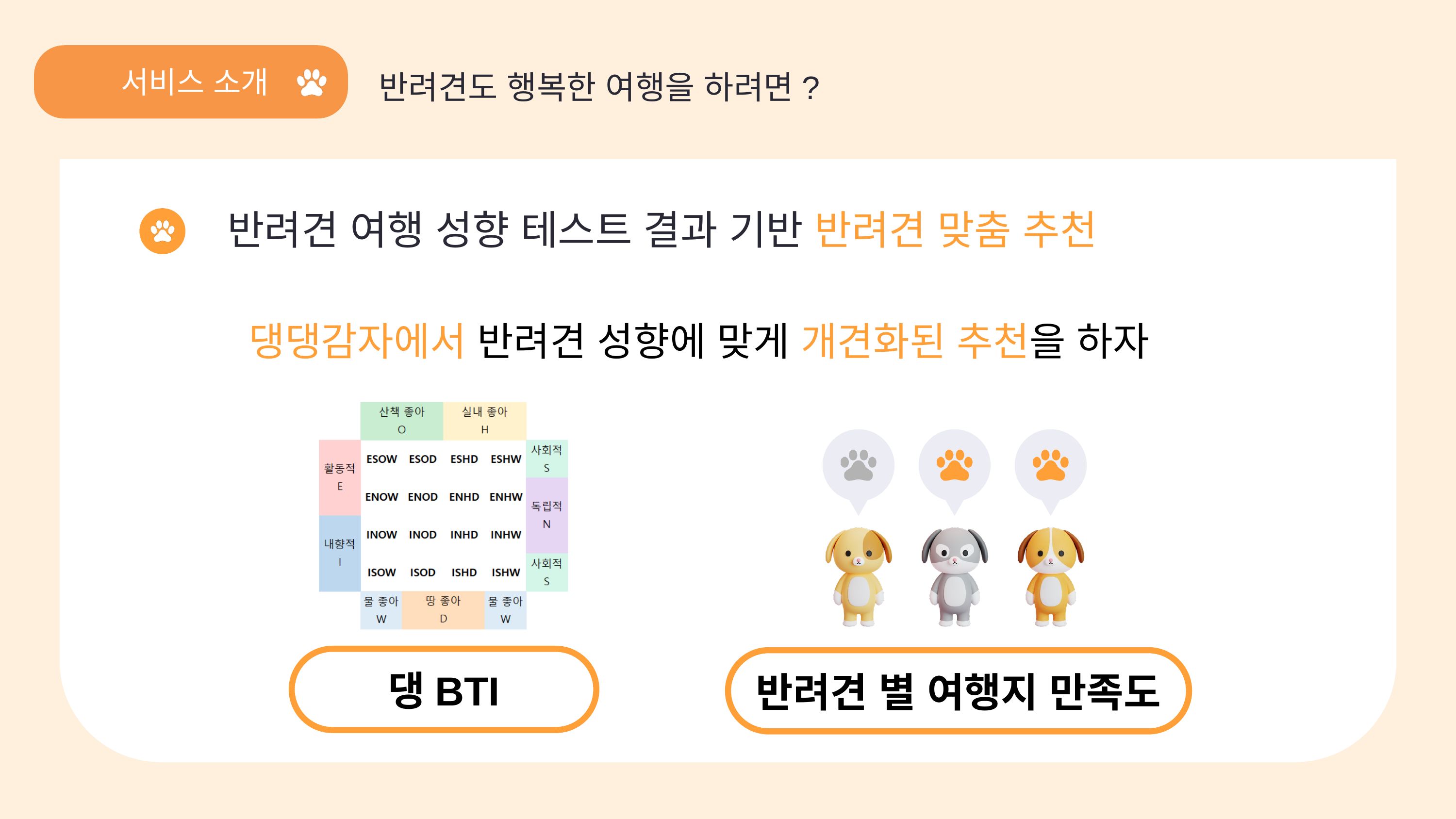

서비스 소개
팀원

반려견도 행복한 여행을 하려면?

 반려견 여행 성향 테스트 결과 기반 반려견 맞춤 추천
댕댕감자에서 반려견 성향에 맞게 개견화된 추천을 하자

댕BTI

반려견 별 여행지 만족도